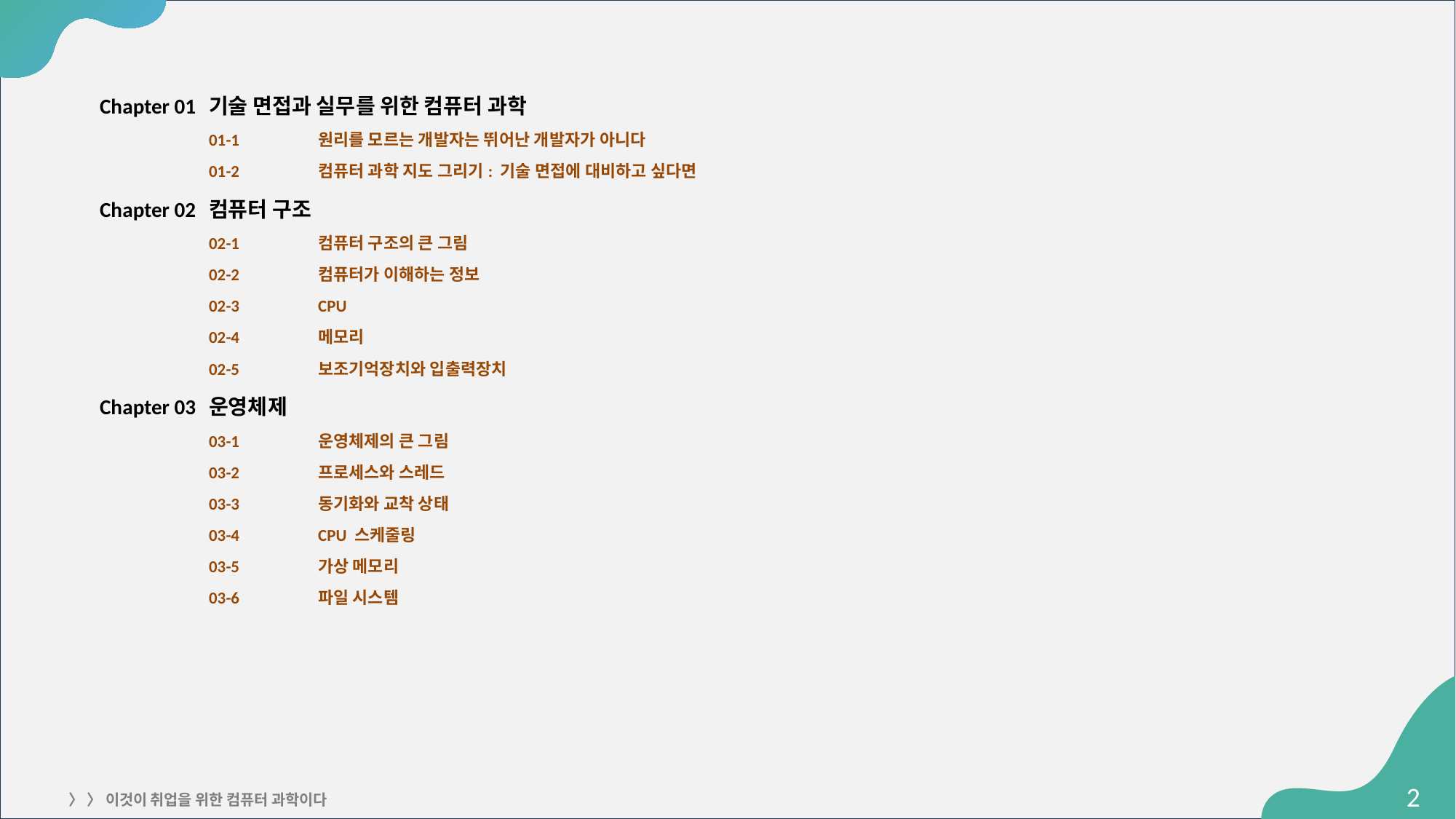

Chapter 01 	기술 면접과 실무를 위한 컴퓨터 과학
	01-1	원리를 모르는 개발자는 뛰어난 개발자가 아니다
	01-2	컴퓨터 과학 지도 그리기: 기술 면접에 대비하고 싶다면
Chapter 02	컴퓨터 구조
	02-1	컴퓨터 구조의 큰 그림
	02-2	컴퓨터가 이해하는 정보
	02-3	CPU
	02-4	메모리
	02-5	보조기억장치와 입출력장치
Chapter 03	운영체제
	03-1	운영체제의 큰 그림
	03-2	프로세스와 스레드
	03-3	동기화와 교착 상태
	03-4	CPU 스케줄링
	03-5	가상 메모리
	03-6	파일 시스템
2
〉 〉 이것이 취업을 위한 컴퓨터 과학이다